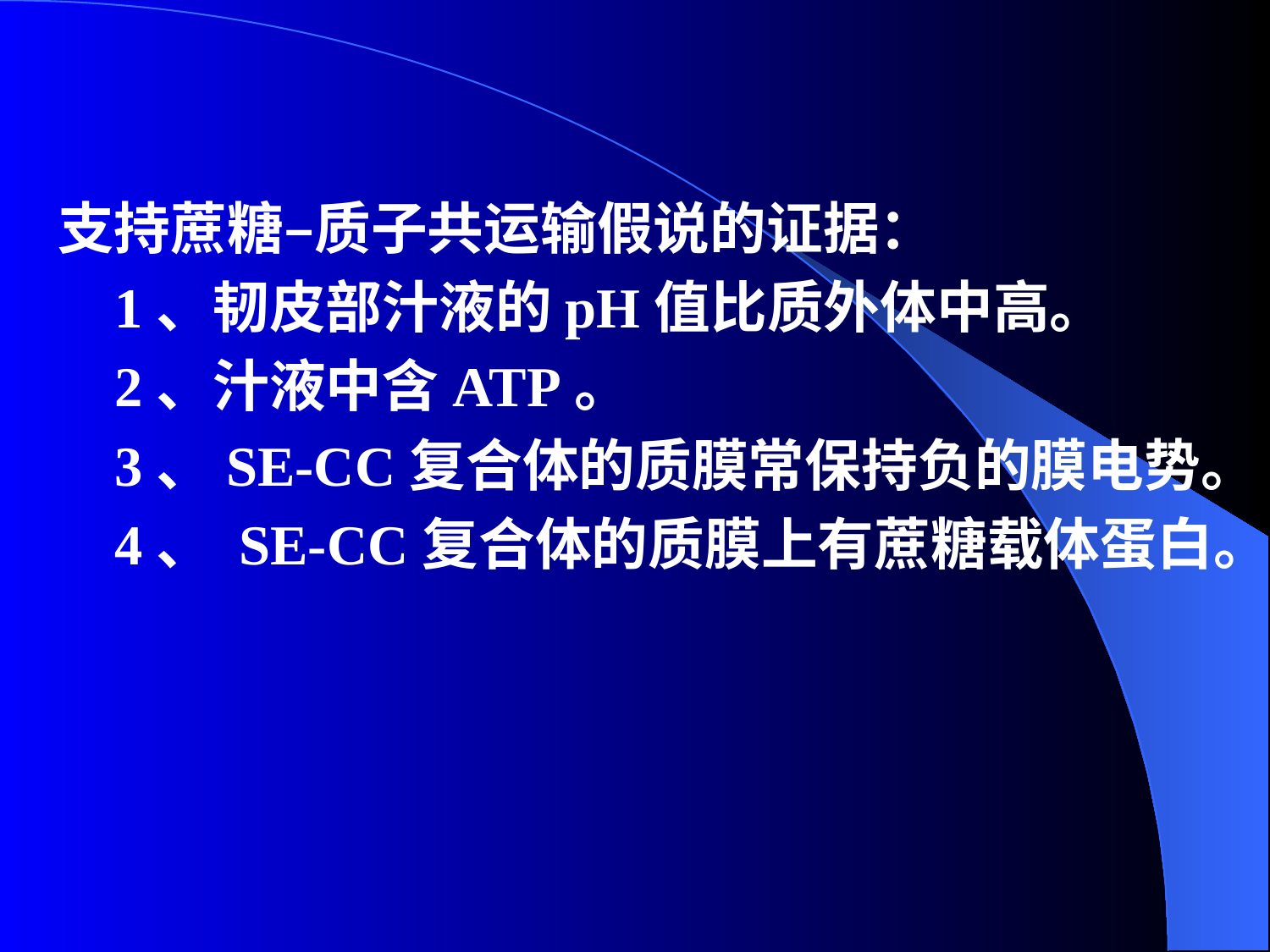

支持蔗糖–质子共运输假说的证据：
    1、韧皮部汁液的pH值比质外体中高。
    2、汁液中含ATP。
    3、SE-CC复合体的质膜常保持负的膜电势。
    4、 SE-CC复合体的质膜上有蔗糖载体蛋白。